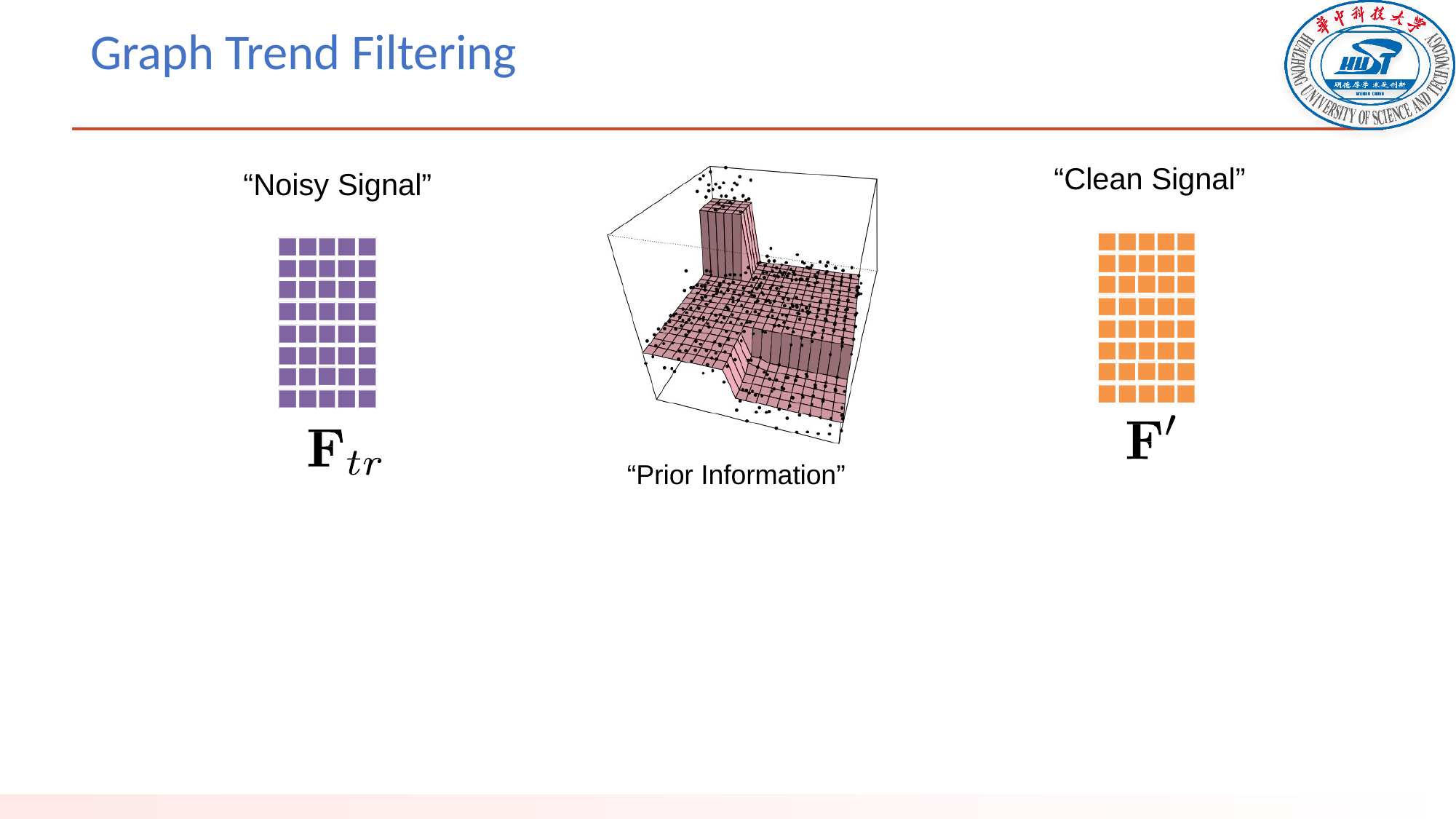

# Graph Trend Filtering

图
“Clean Signal”
“Noisy Signal”

“Prior Information”